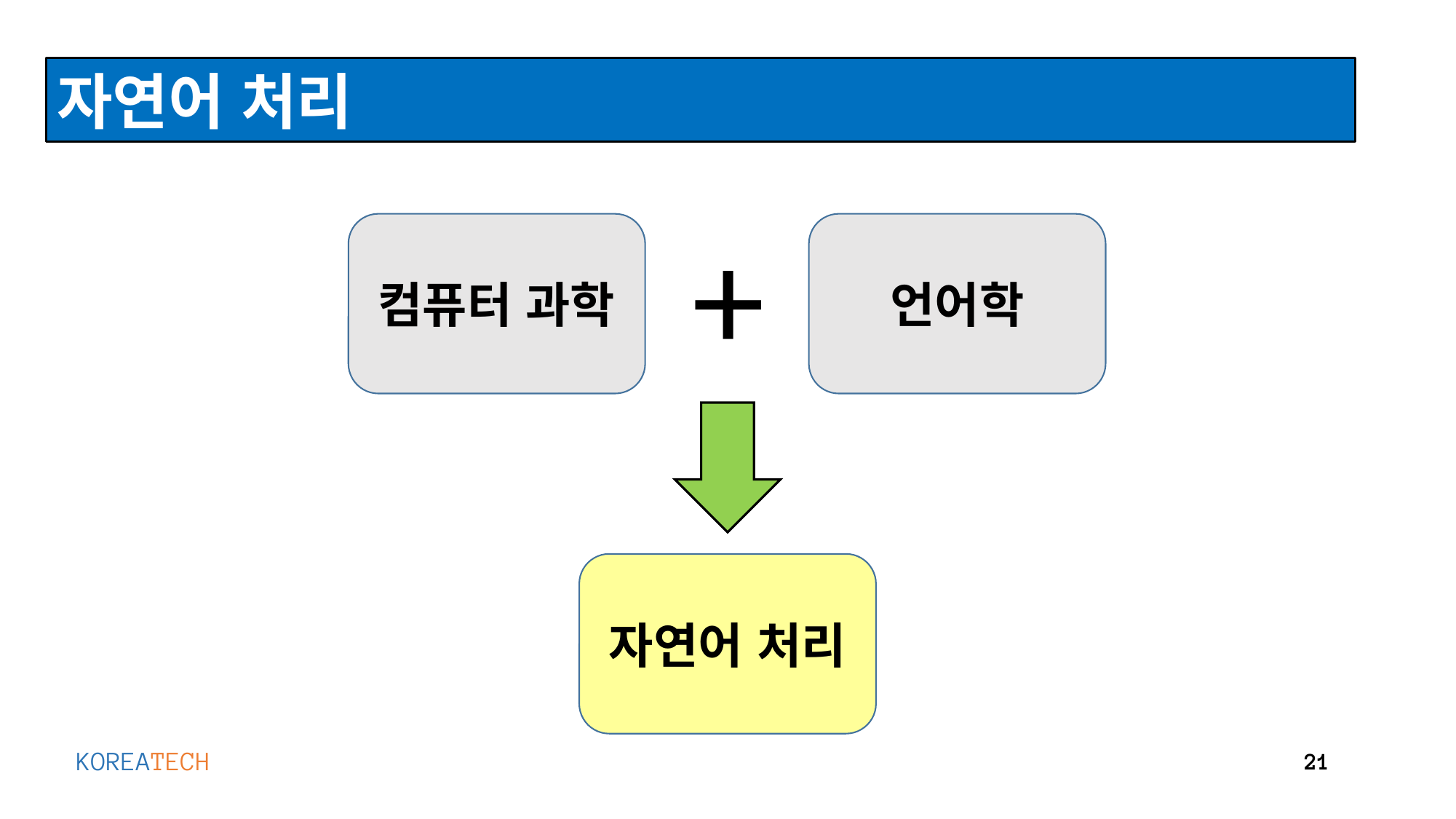

자연어 처리
+
컴퓨터 과학
언어학

자연어 처리
KOREATECH
21